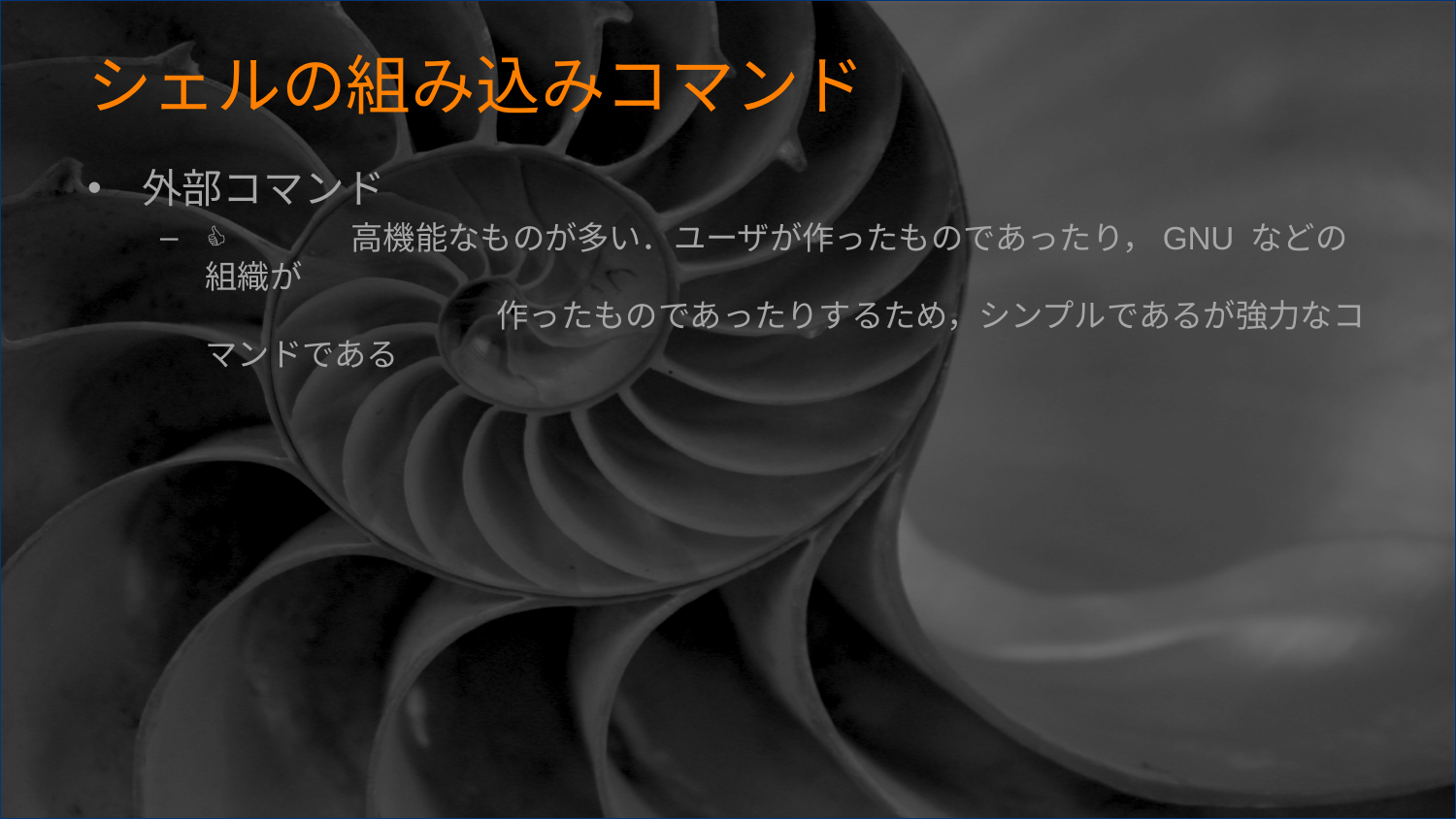

# シェルの組み込みコマンド
外部コマンド
👍	高機能なものが多い．ユーザが作ったものであったり，GNU などの組織が
		作ったものであったりするため，シンプルであるが強力なコマンドである